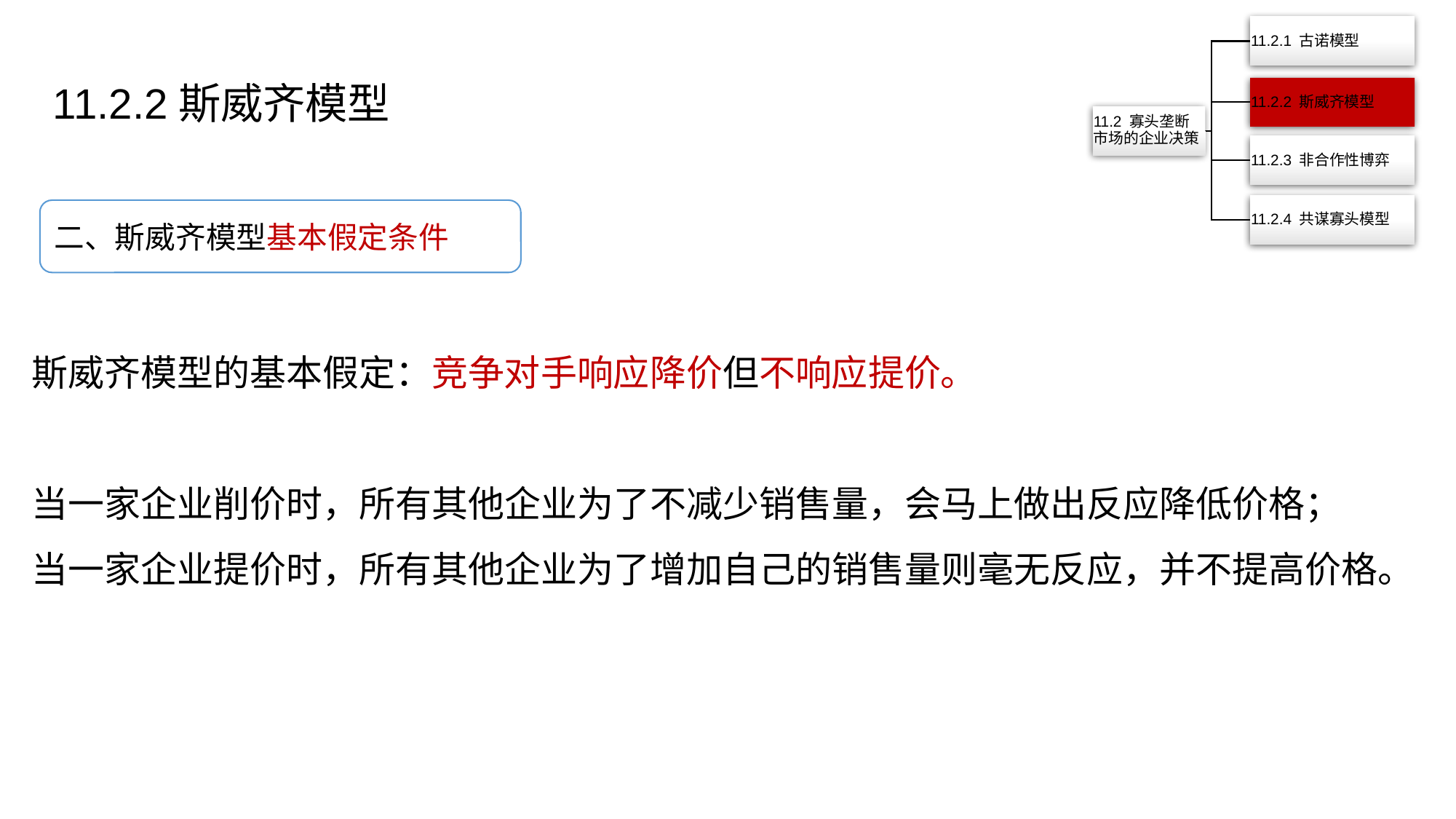

11.2 寡头垄断市场的企业决策
11.2.1 古诺模型
11.2.2 斯威齐模型
11.2.3 非合作性博弈
11.2.4 共谋寡头模型
11.2.2斯威齐模型
二、斯威齐模型基本假定条件
斯威齐模型的基本假定：竞争对手响应降价但不响应提价。

当一家企业削价时，所有其他企业为了不减少销售量，会马上做出反应降低价格；
当一家企业提价时，所有其他企业为了增加自己的销售量则毫无反应，并不提高价格。